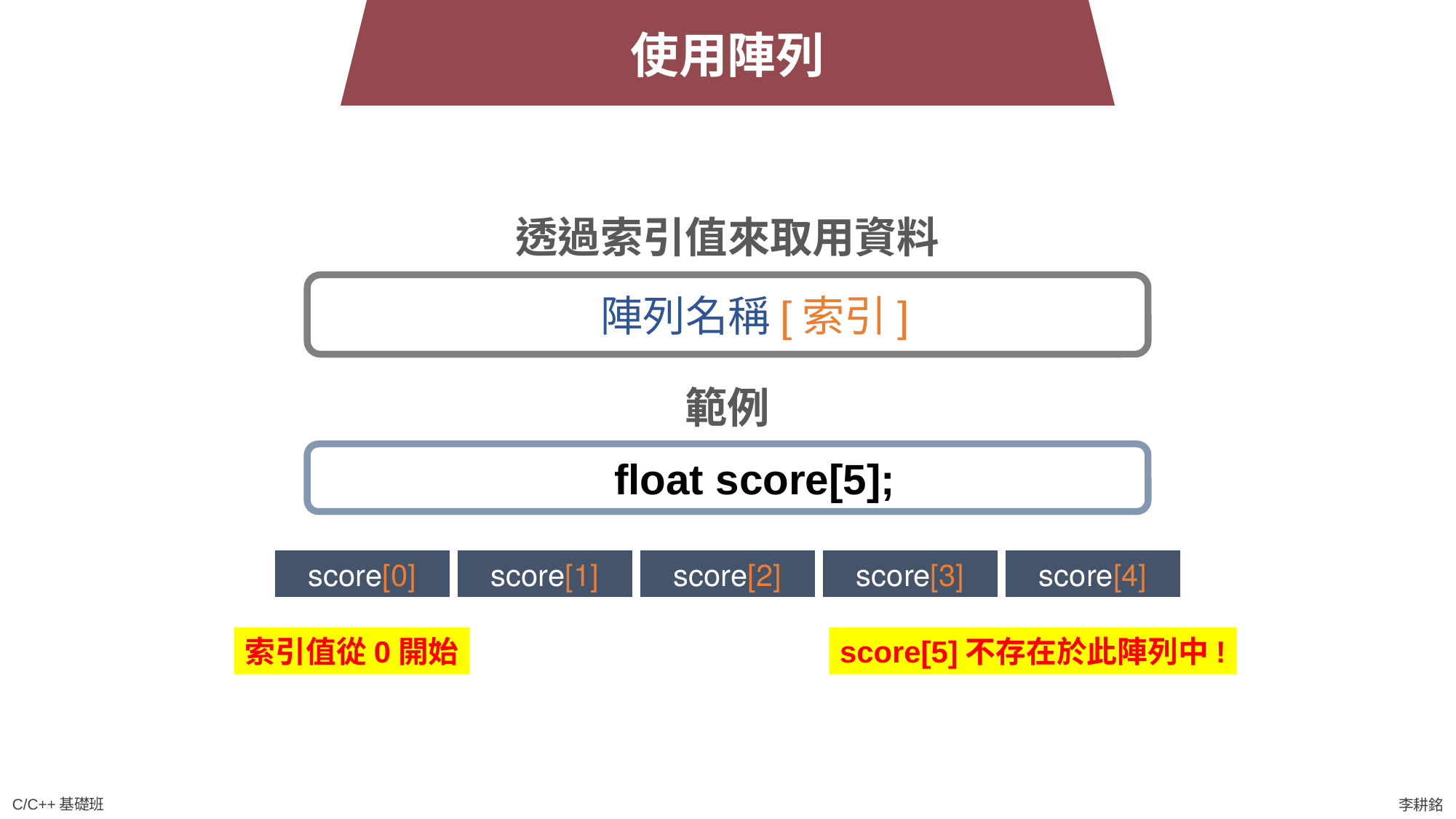

使用陣列
透過索引值來取用資料
陣列名稱[索引]
範例
float score[5];
| score[0] | score[1] | score[2] | score[3] | score[4] |
| --- | --- | --- | --- | --- |
索引值從0開始
score[5]不存在於此陣列中!
C/C++基礎班
李耕銘